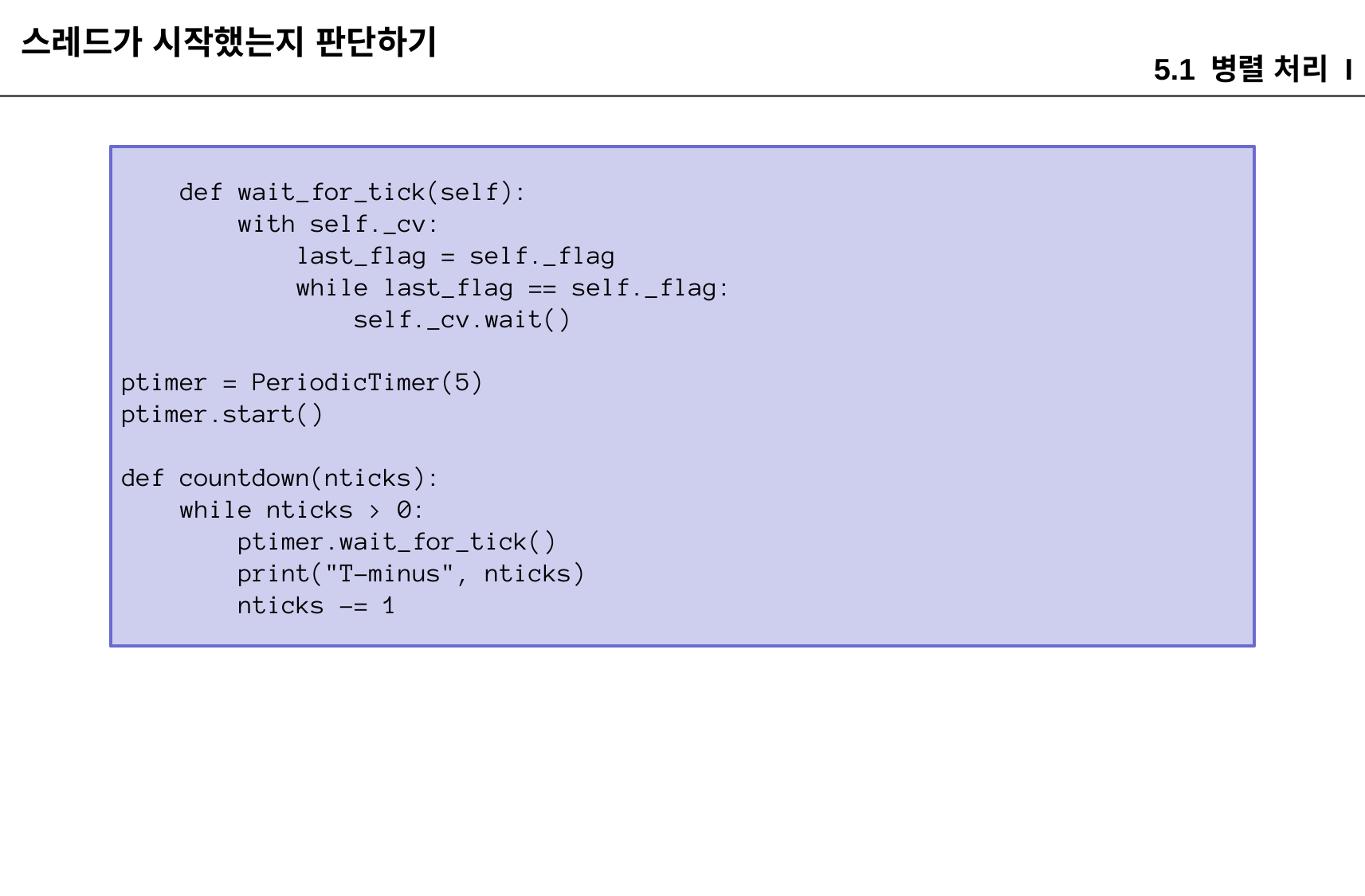

스레드가 시작했는지 판단하기
5.1 병렬 처리 I
    def wait_for_tick(self):
        with self._cv:
            last_flag = self._flag
            while last_flag == self._flag:
                self._cv.wait()

ptimer = PeriodicTimer(5)
ptimer.start()

def countdown(nticks):
    while nticks > 0:
        ptimer.wait_for_tick()
        print("T-minus", nticks)
        nticks -= 1